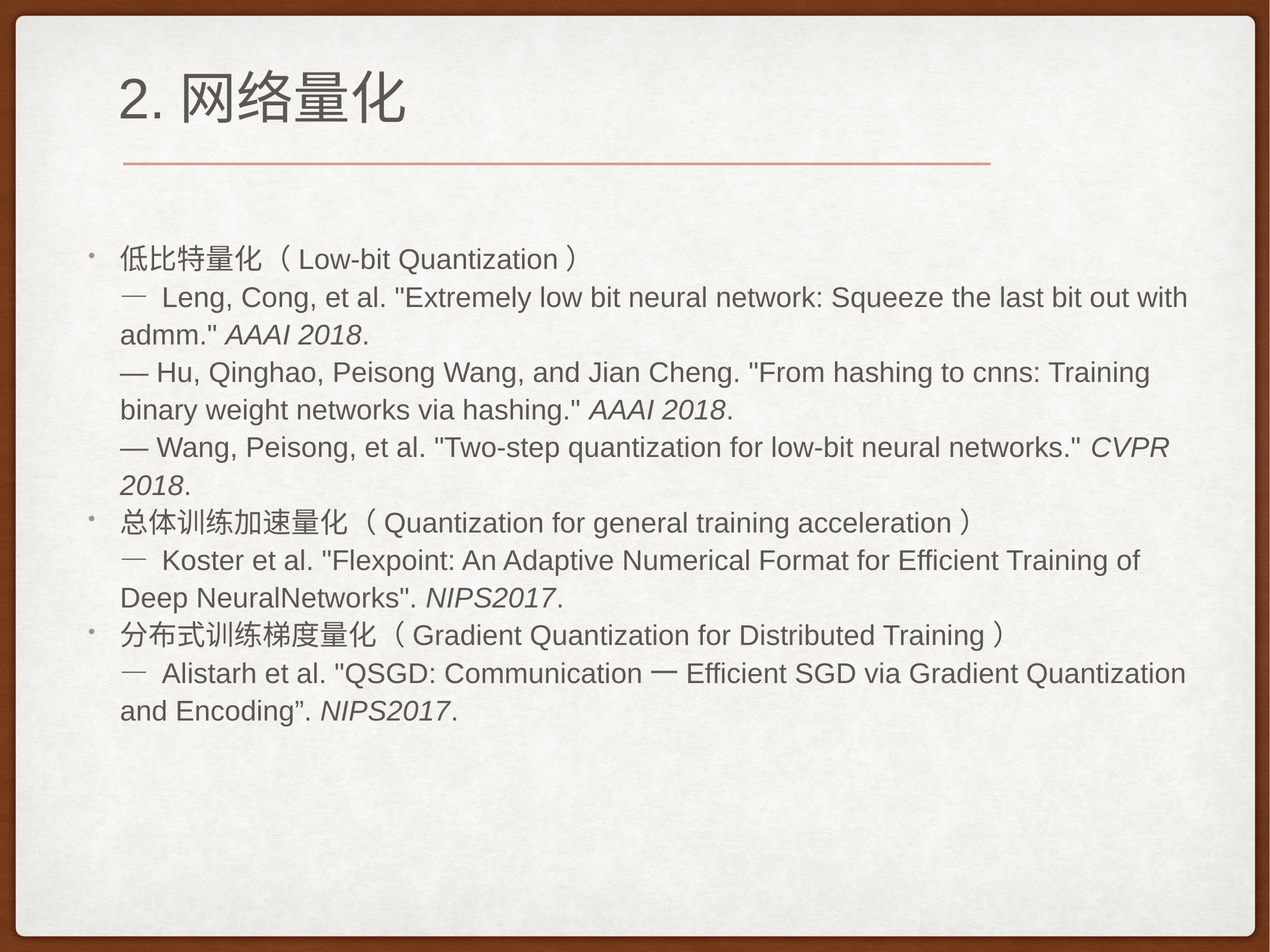

2.网络量化

低比特量化（Low-bit Quantization）
— Leng, Cong, et al. "Extremely low bit neural network: Squeeze the last bit out with admm." AAAI 2018.
— Hu, Qinghao, Peisong Wang, and Jian Cheng. "From hashing to cnns: Training binary weight networks via hashing." AAAI 2018.
— Wang, Peisong, et al. "Two-step quantization for low-bit neural networks." CVPR 2018.
总体训练加速量化（Quantization for general training acceleration）
— Koster et al. "Flexpoint: An Adaptive Numerical Format for Efficient Training of Deep NeuralNetworks". NIPS2017.
分布式训练梯度量化（Gradient Quantization for Distributed Training）
— Alistarh et al. "QSGD: Communication一Efficient SGD via Gradient Quantization and Encoding”. NIPS2017.